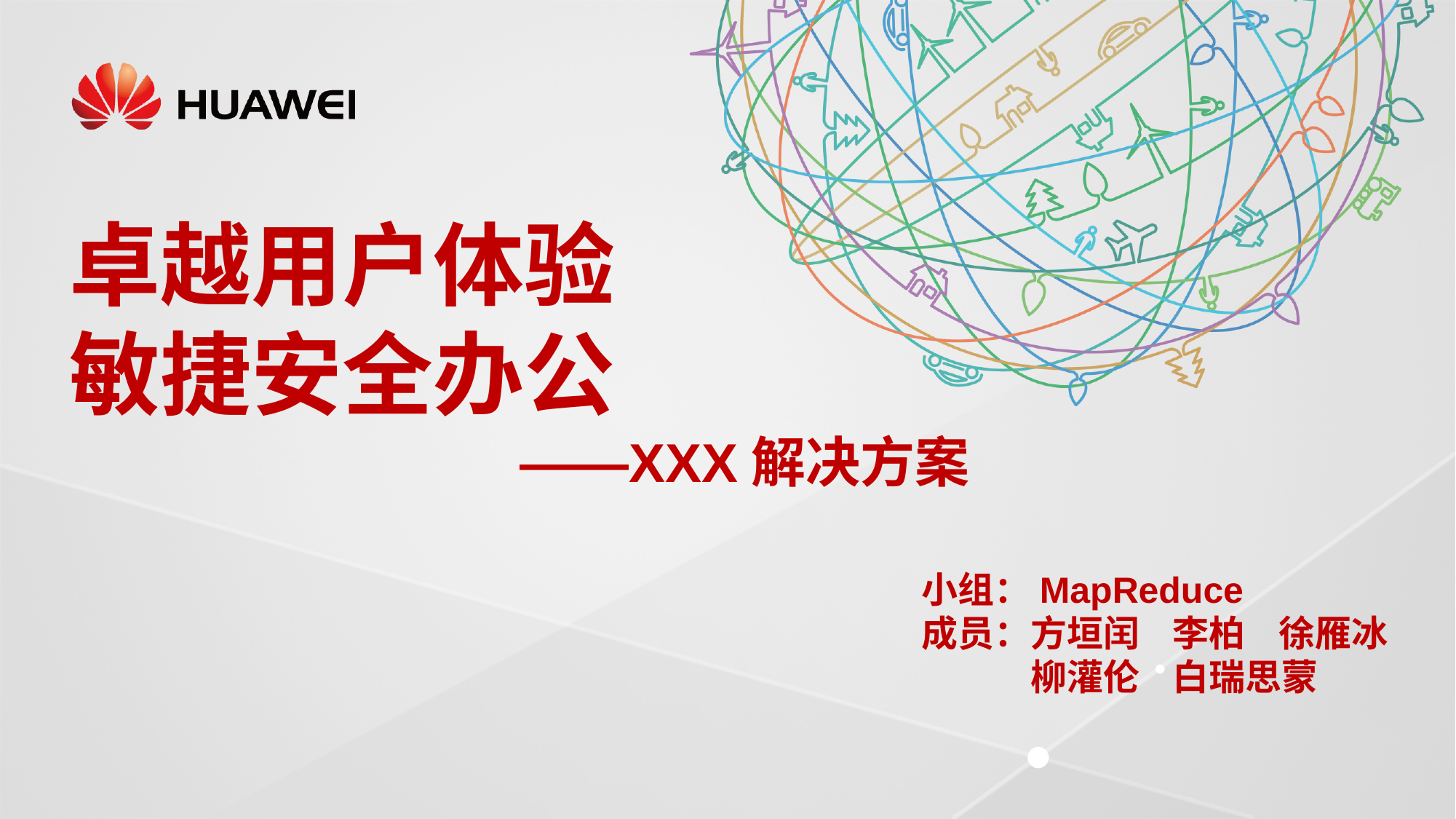

卓越用户体验
敏捷安全办公
——XXX解决方案

小组：MapReduce
成员：方垣闰    李柏    徐雁冰
	柳灌伦    白瑞思蒙